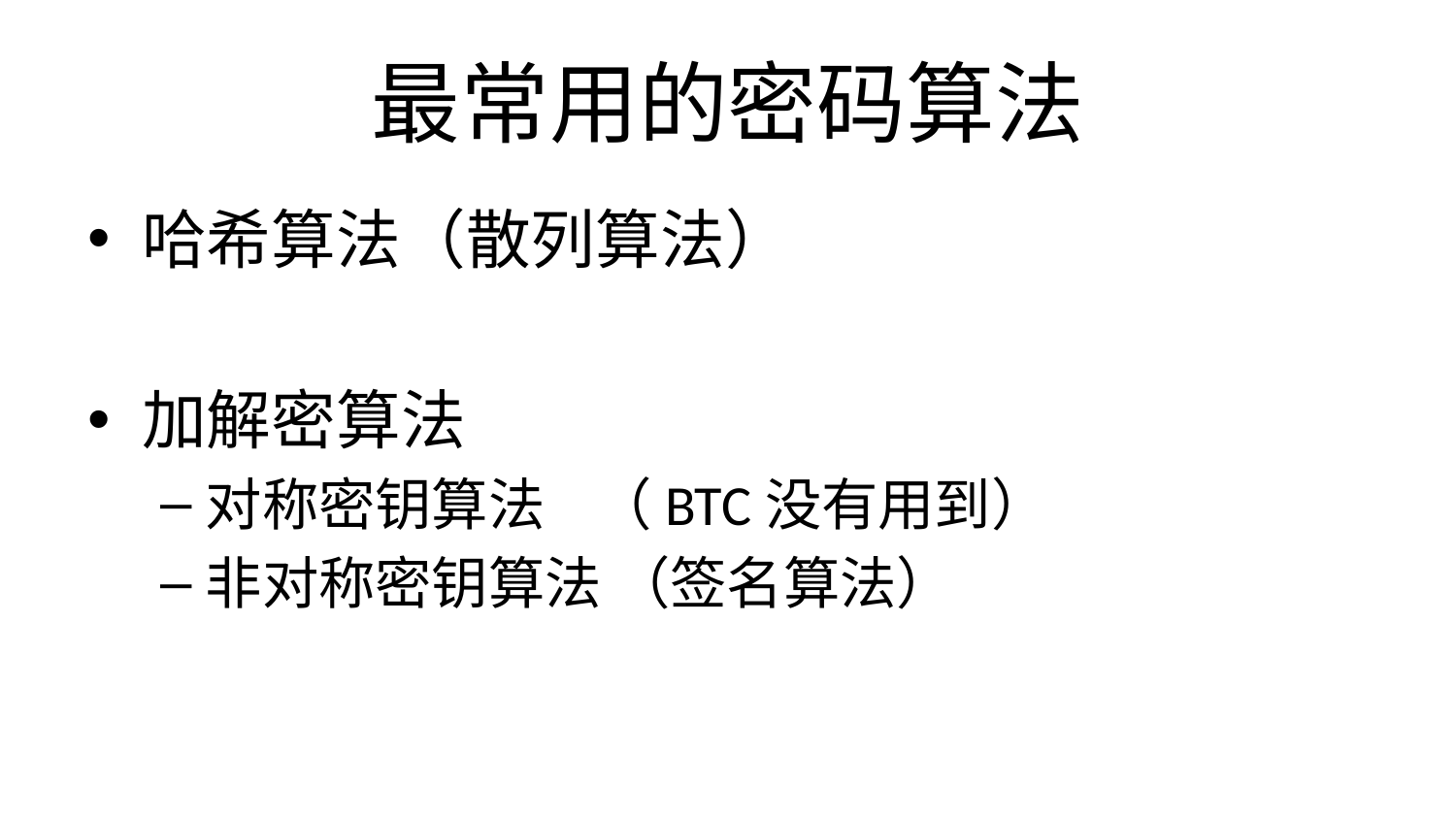

# 最常用的密码算法
哈希算法（散列算法）

加解密算法
对称密钥算法    （BTC没有用到）
非对称密钥算法 （签名算法）